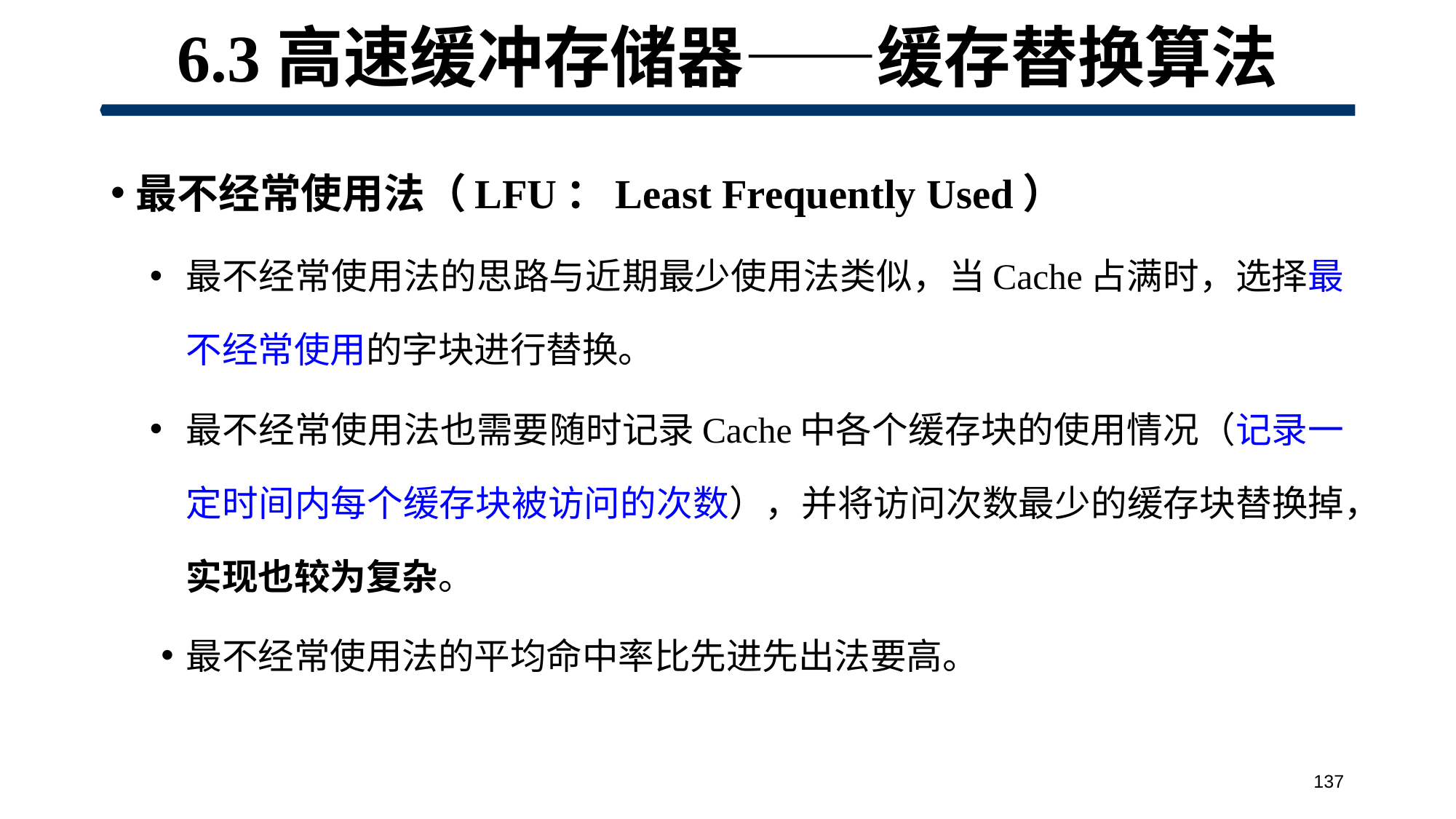

# 6.3高速缓冲存储器——缓存替换算法
最不经常使用法（LFU：Least Frequently Used）
最不经常使用法的思路与近期最少使用法类似，当Cache占满时，选择最不经常使用的字块进行替换。
最不经常使用法也需要随时记录Cache中各个缓存块的使用情况（记录一定时间内每个缓存块被访问的次数），并将访问次数最少的缓存块替换掉，实现也较为复杂。
最不经常使用法的平均命中率比先进先出法要高。

137